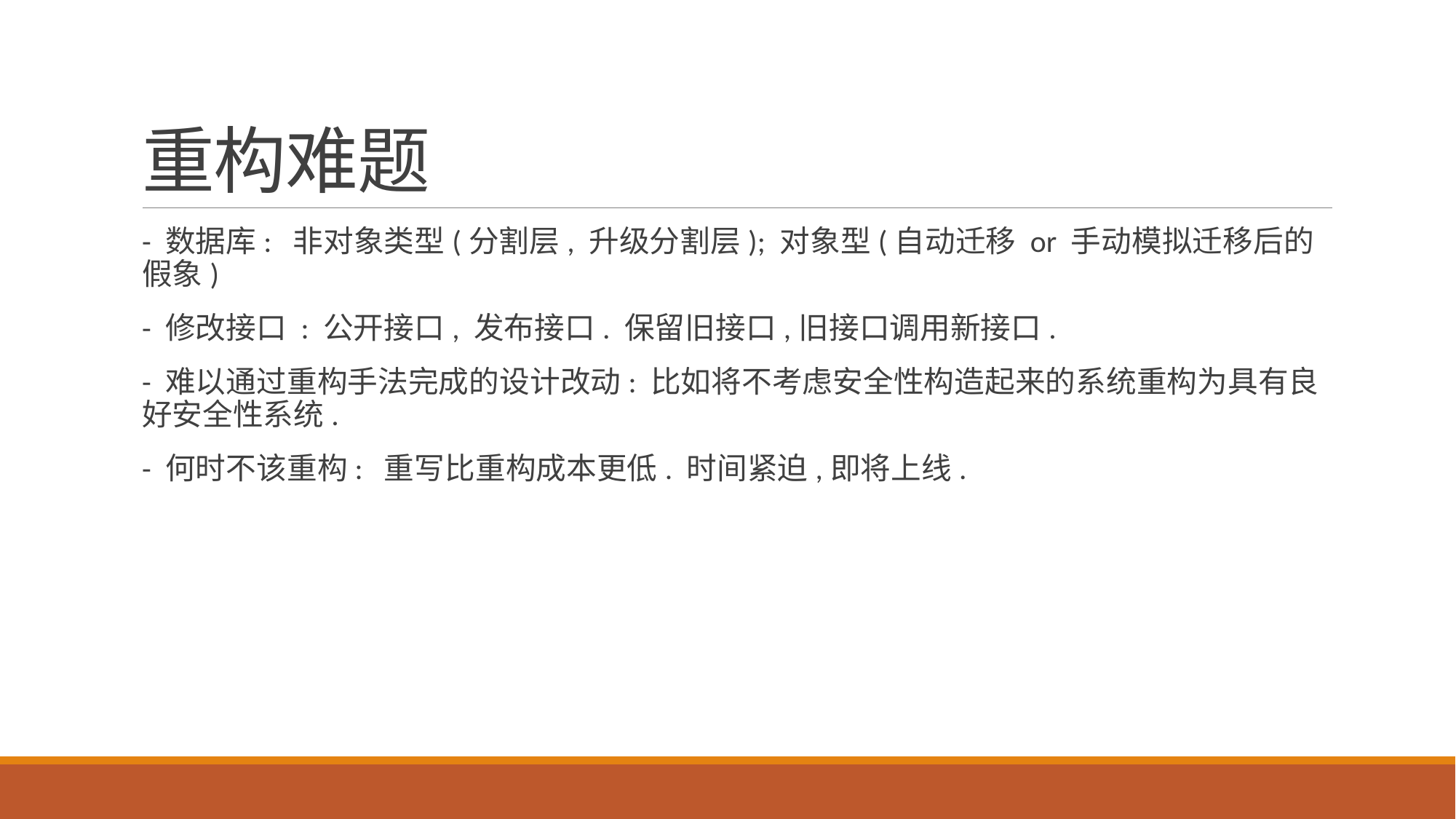

# 重构难题
- 数据库:  非对象类型(分割层, 升级分割层); 对象型(自动迁移 or 手动模拟迁移后的假象)
- 修改接口 : 公开接口, 发布接口. 保留旧接口,旧接口调用新接口.
- 难以通过重构手法完成的设计改动: 比如将不考虑安全性构造起来的系统重构为具有良好安全性系统.
- 何时不该重构:  重写比重构成本更低. 时间紧迫,即将上线.